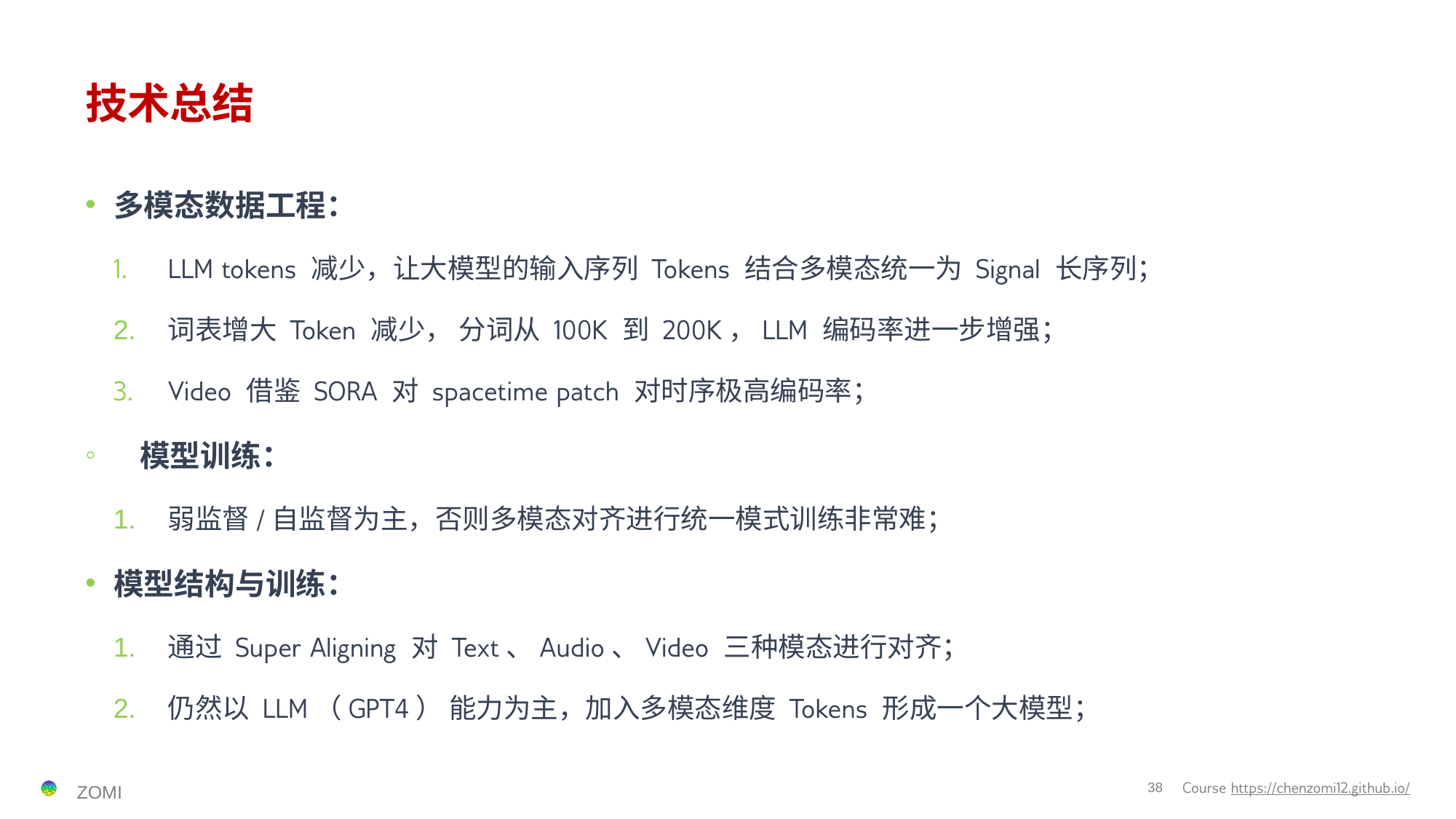

# 技术总结
多模态数据工程：
LLM tokens 减少，让大模型的输入序列 Tokens 结合多模态统一为 Signal 长序列；
词表增大 Token 减少， 分词从 100K 到 200K，LLM 编码率进一步增强；
Video 借鉴 SORA 对 spacetime patch 对时序极高编码率；
模型训练：
弱监督/自监督为主，否则多模态对齐进行统一模式训练非常难；
模型结构与训练：
通过 Super Aligning 对 Text、Audio、Video 三种模态进行对齐；
仍然以 LLM（GPT4） 能力为主，加入多模态维度 Tokens 形成一个大模型；